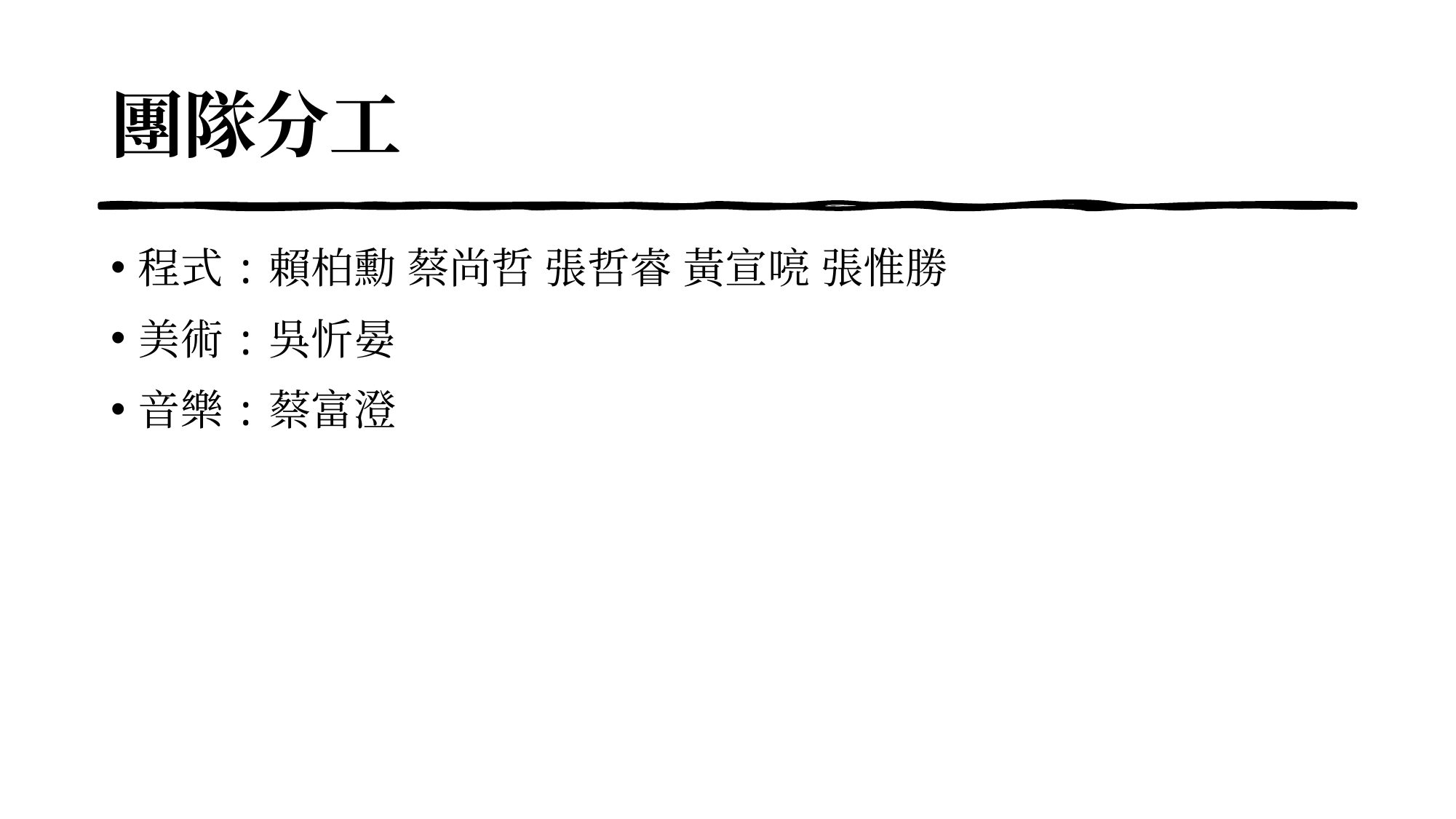

# 團隊分工
程式:賴柏勳 蔡尚哲 張哲睿 黃宣喨 張惟勝
美術:吳忻晏
音樂:蔡富澄